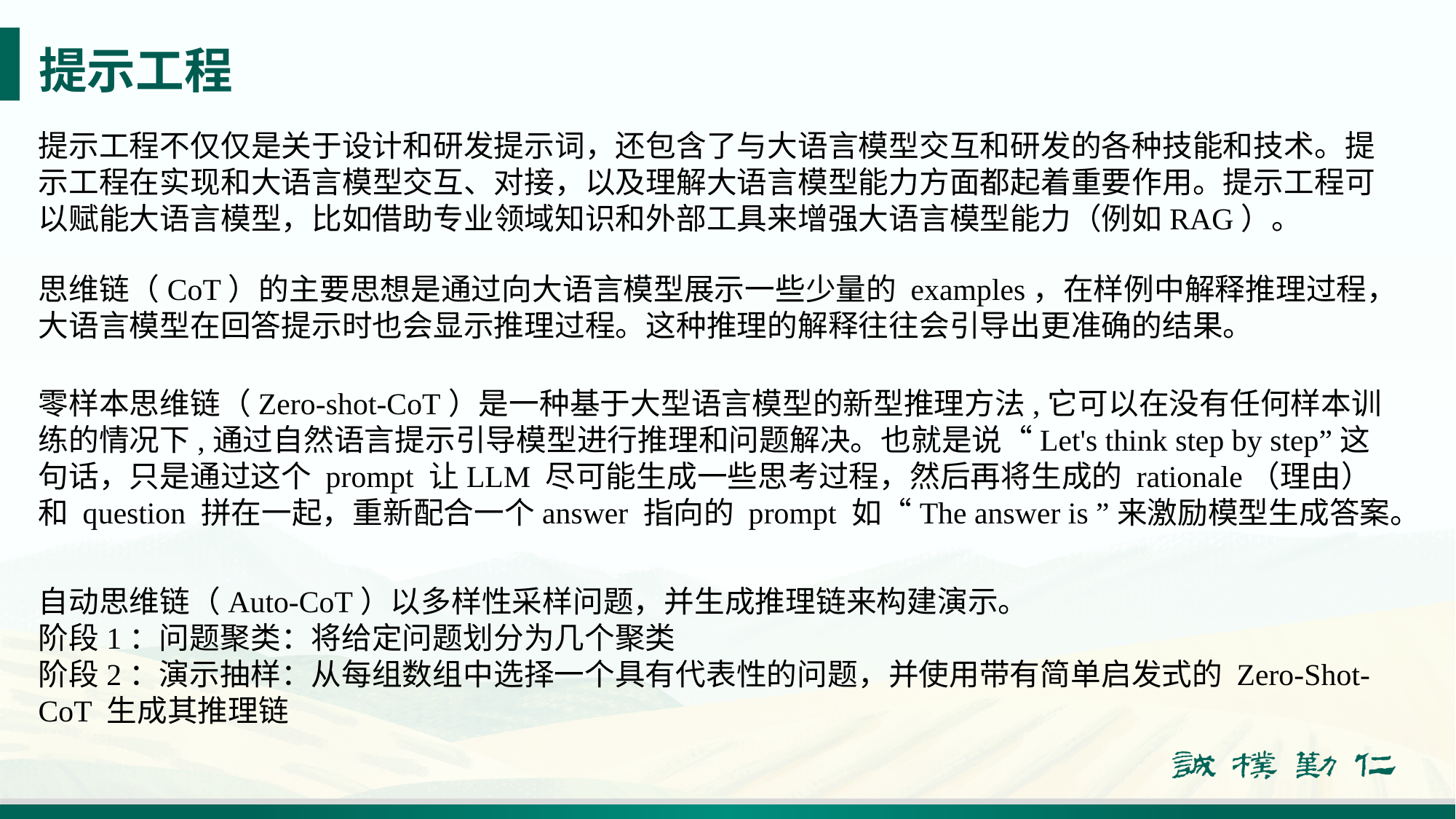

# 提示工程
提示工程不仅仅是关于设计和研发提示词，还包含了与大语言模型交互和研发的各种技能和技术。提示工程在实现和大语言模型交互、对接，以及理解大语言模型能力方面都起着重要作用。提示工程可以赋能大语言模型，比如借助专业领域知识和外部工具来增强大语言模型能力（例如RAG）。
思维链（CoT）的主要思想是通过向大语言模型展示一些少量的 examples，在样例中解释推理过程，大语言模型在回答提示时也会显示推理过程。这种推理的解释往往会引导出更准确的结果。
零样本思维链（Zero-shot-CoT）是一种基于大型语言模型的新型推理方法,它可以在没有任何样本训练的情况下,通过自然语言提示引导模型进行推理和问题解决。也就是说“Let's think step by step”这句话，只是通过这个 prompt 让LLM 尽可能生成一些思考过程，然后再将生成的 rationale（理由） 和 question 拼在一起，重新配合一个answer 指向的 prompt 如“The answer is ”来激励模型生成答案。
自动思维链（Auto-CoT）以多样性采样问题，并生成推理链来构建演示。
阶段1：问题聚类：将给定问题划分为几个聚类
阶段2：演示抽样：从每组数组中选择一个具有代表性的问题，并使用带有简单启发式的 Zero-Shot-CoT 生成其推理链